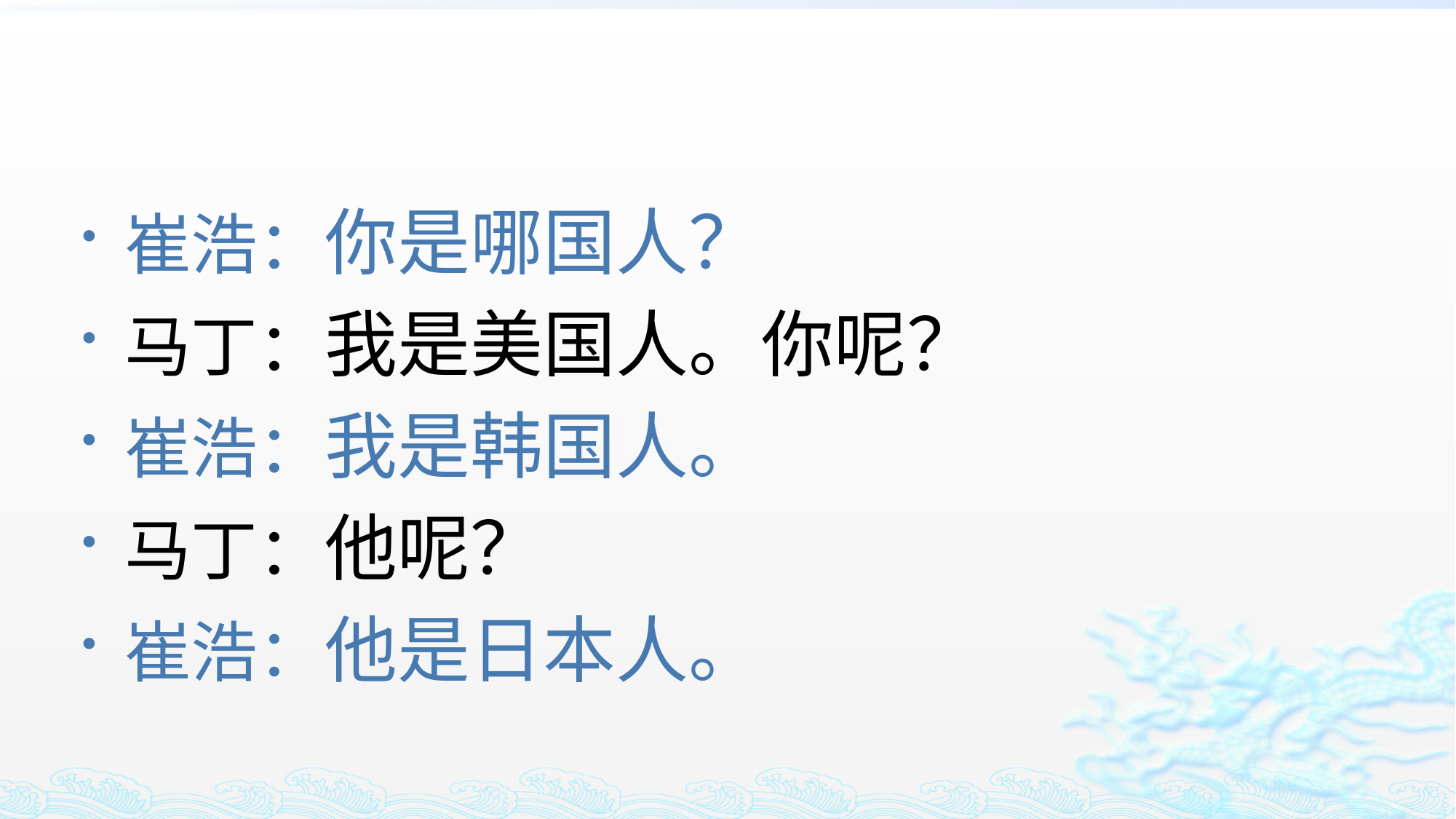

#
崔浩：你是哪国人？
马丁：我是美国人。你呢？
崔浩：我是韩国人。
马丁：他呢？
崔浩：他是日本人。